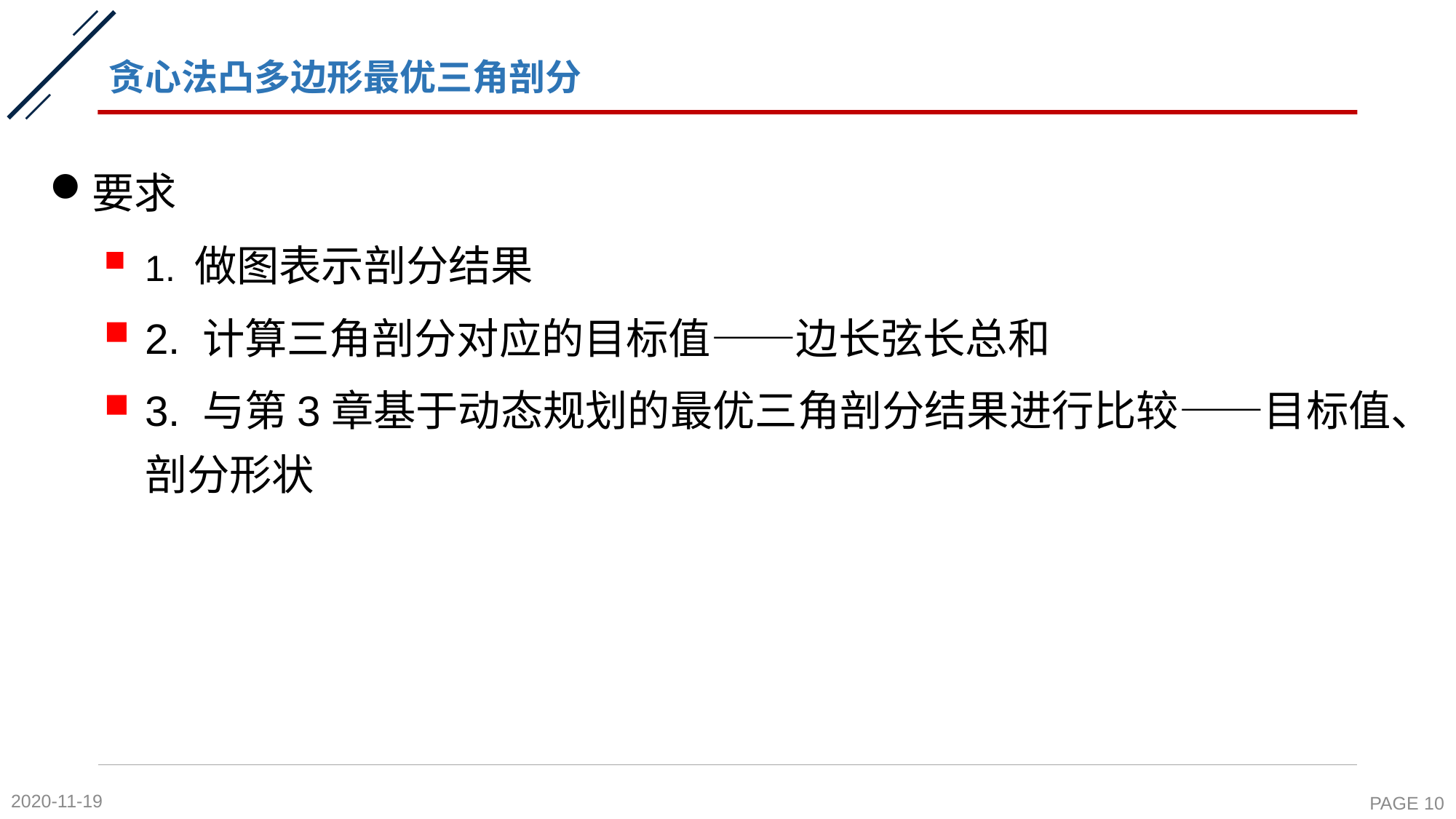

# 贪心法凸多边形最优三角剖分

要求
1. 做图表示剖分结果
2. 计算三角剖分对应的目标值——边长弦长总和
3. 与第3章基于动态规划的最优三角剖分结果进行比较——目标值、剖分形状

2020-11-19
PAGE 10